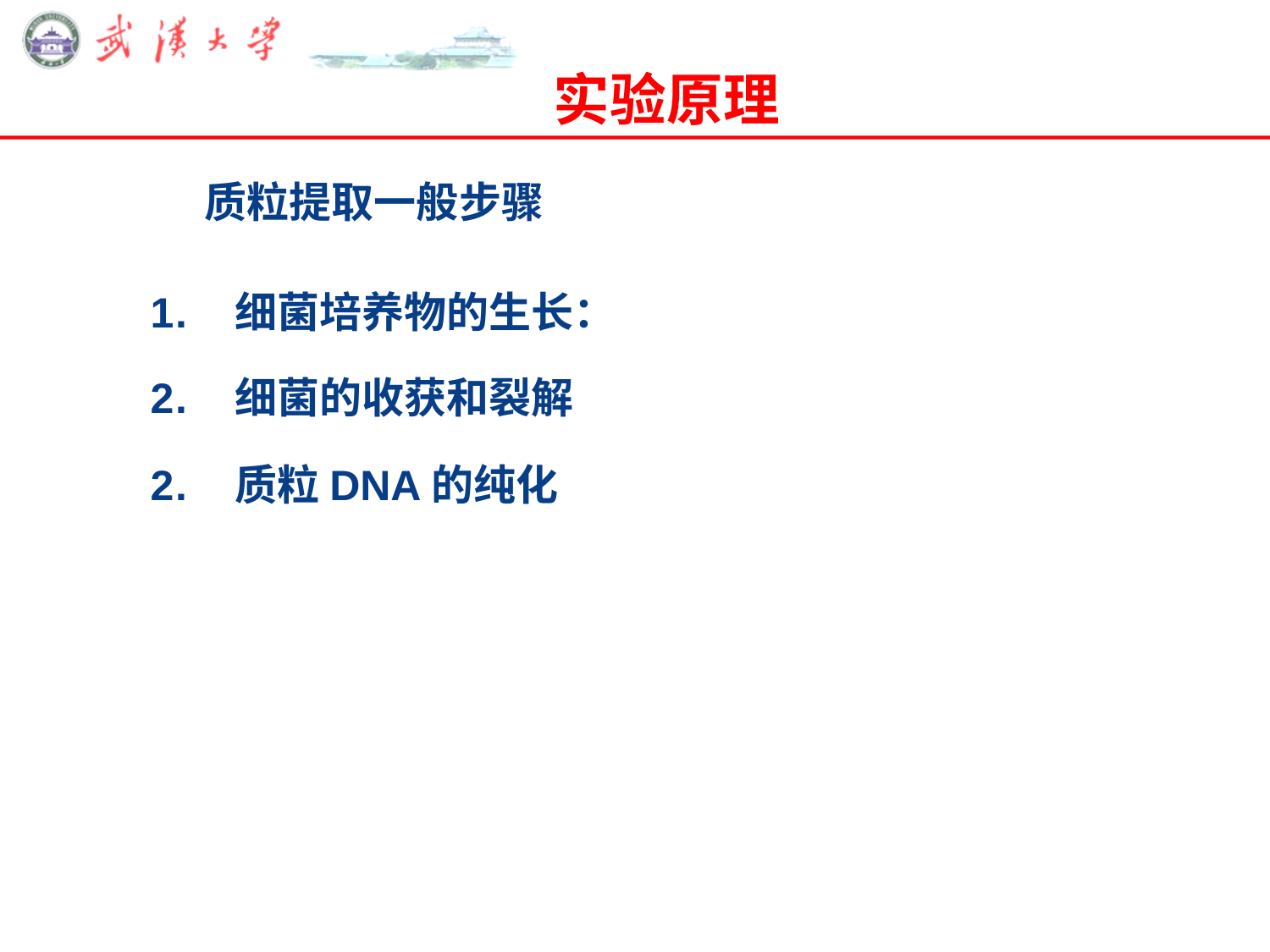

# 实验原理

质粒提取一般步骤

细菌培养物的生长：
细菌的收获和裂解
质粒DNA的纯化